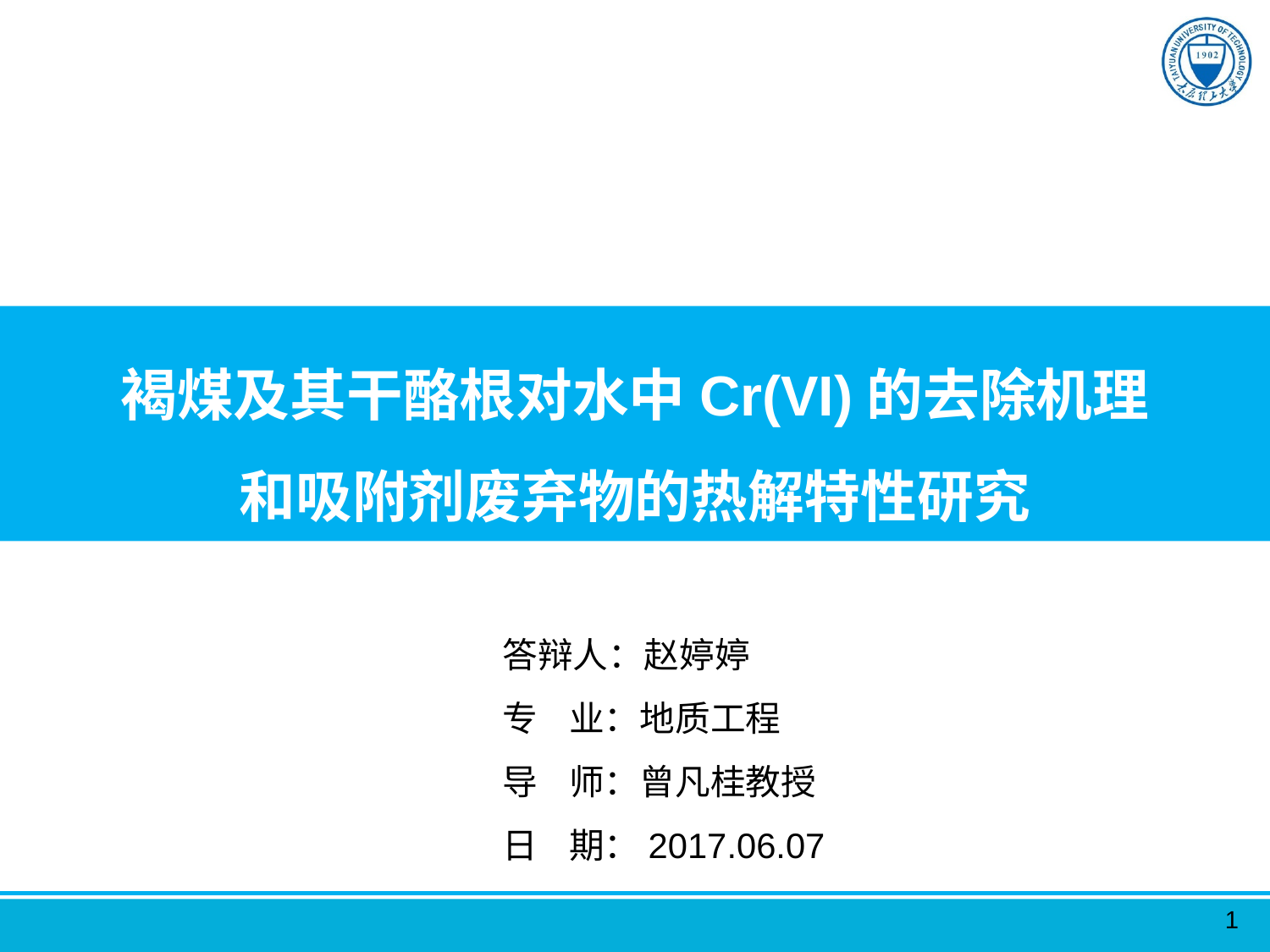

褐煤及其干酪根对水中Cr(VI)的去除机理和吸附剂废弃物的热解特性研究
答辩人：赵婷婷
专    业：地质工程
导    师：曾凡桂教授
日    期：2017.06.07
1